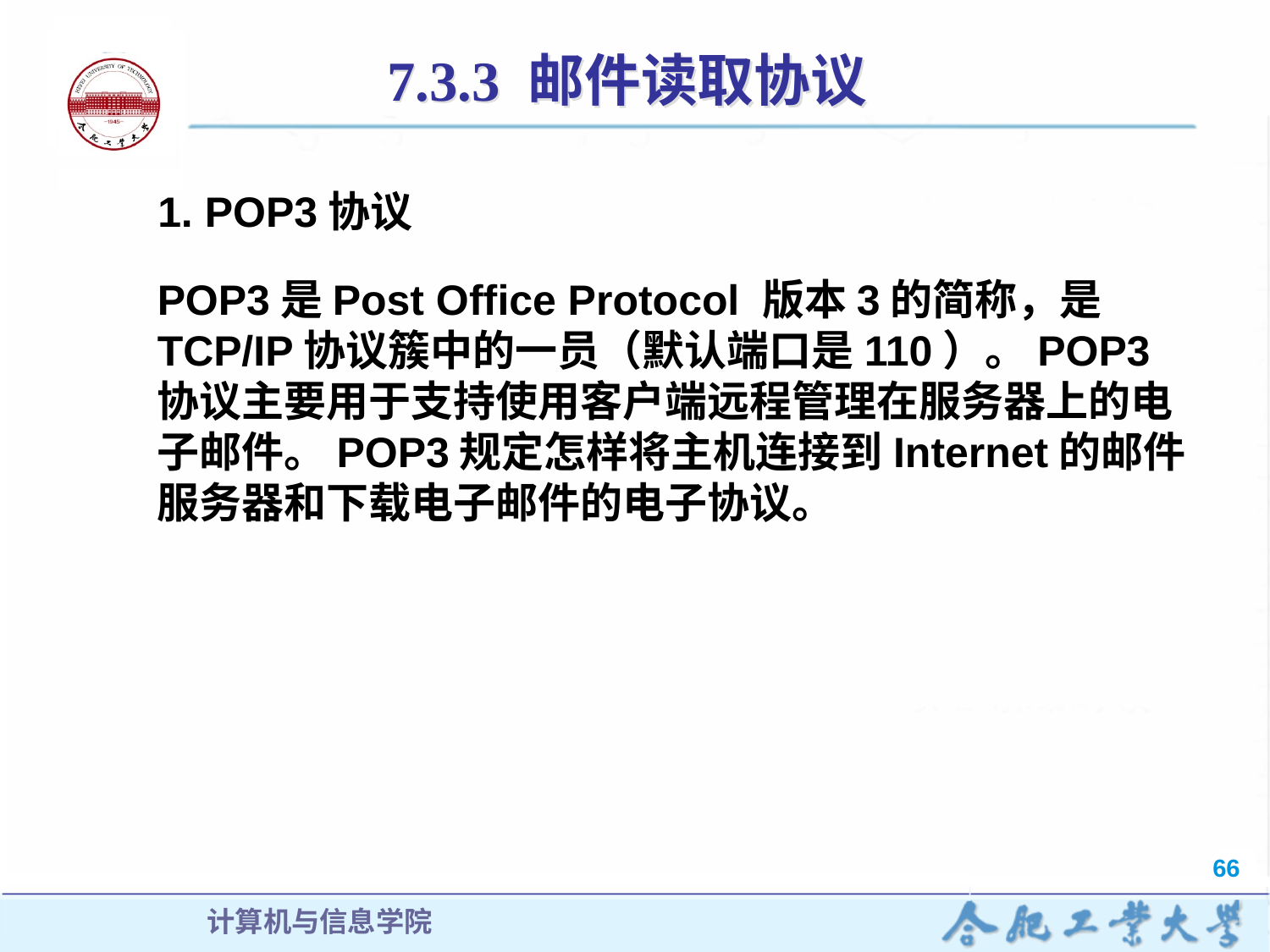

7.3.3 邮件读取协议
1. POP3协议
POP3是Post Office Protocol 版本3的简称，是TCP/IP协议簇中的一员（默认端口是110）。POP3协议主要用于支持使用客户端远程管理在服务器上的电子邮件。POP3规定怎样将主机连接到Internet的邮件服务器和下载电子邮件的电子协议。